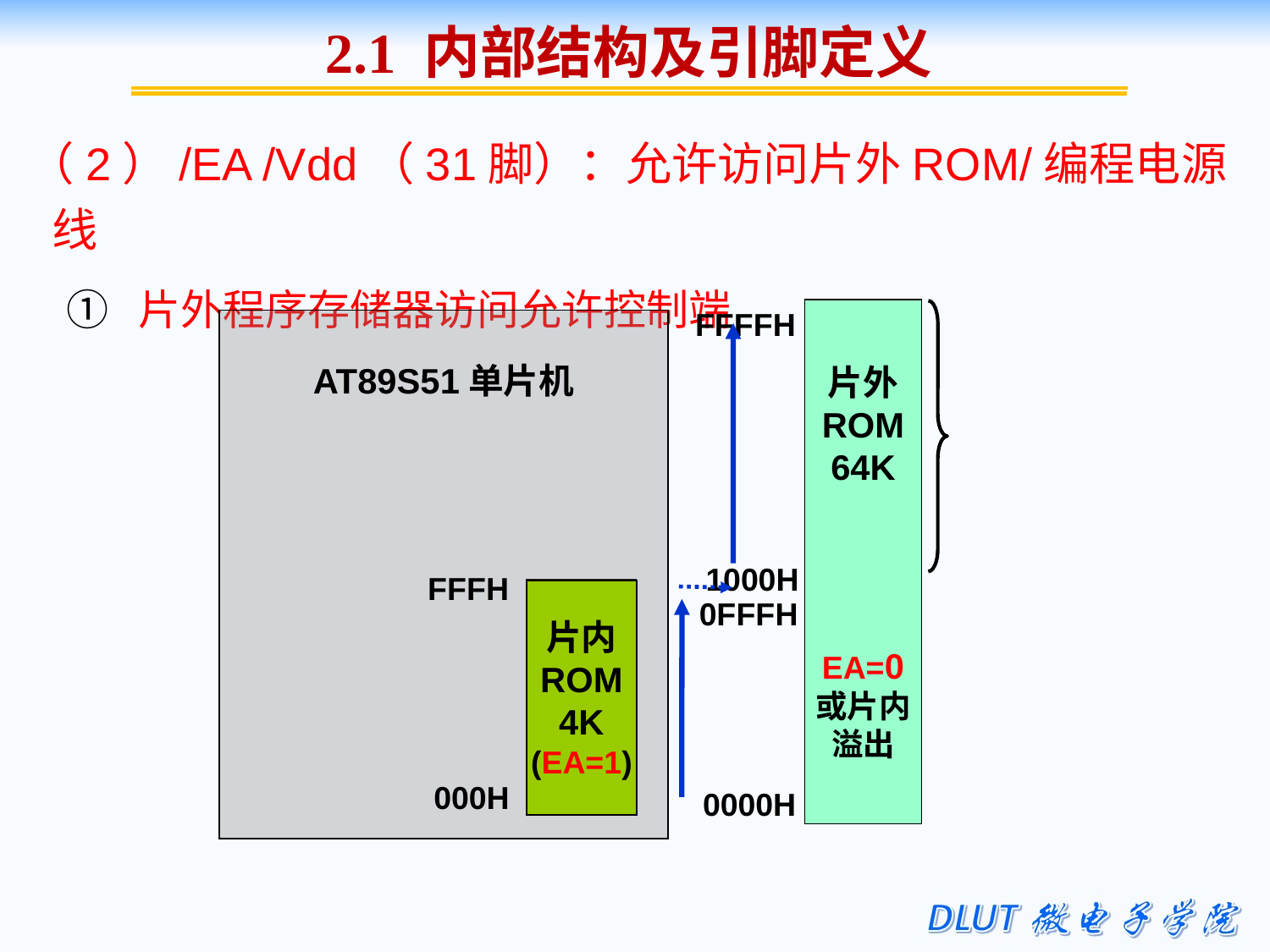

2.1 内部结构及引脚定义
（2）/EA /Vdd（31脚）：允许访问片外ROM/编程电源线
    ①  片外程序存储器访问允许控制端

FFFFH
片外
ROM
64K

EA=0
或片内
溢出

片外
ROM
64K

EA=0
或片内
溢出
片外
ROM
64K

AT89S51单片机

1000H
FFFH
片内
ROM
4K
(EA=1)
片内
ROM
4K
(EA=1)

0FFFH

000H
0000H